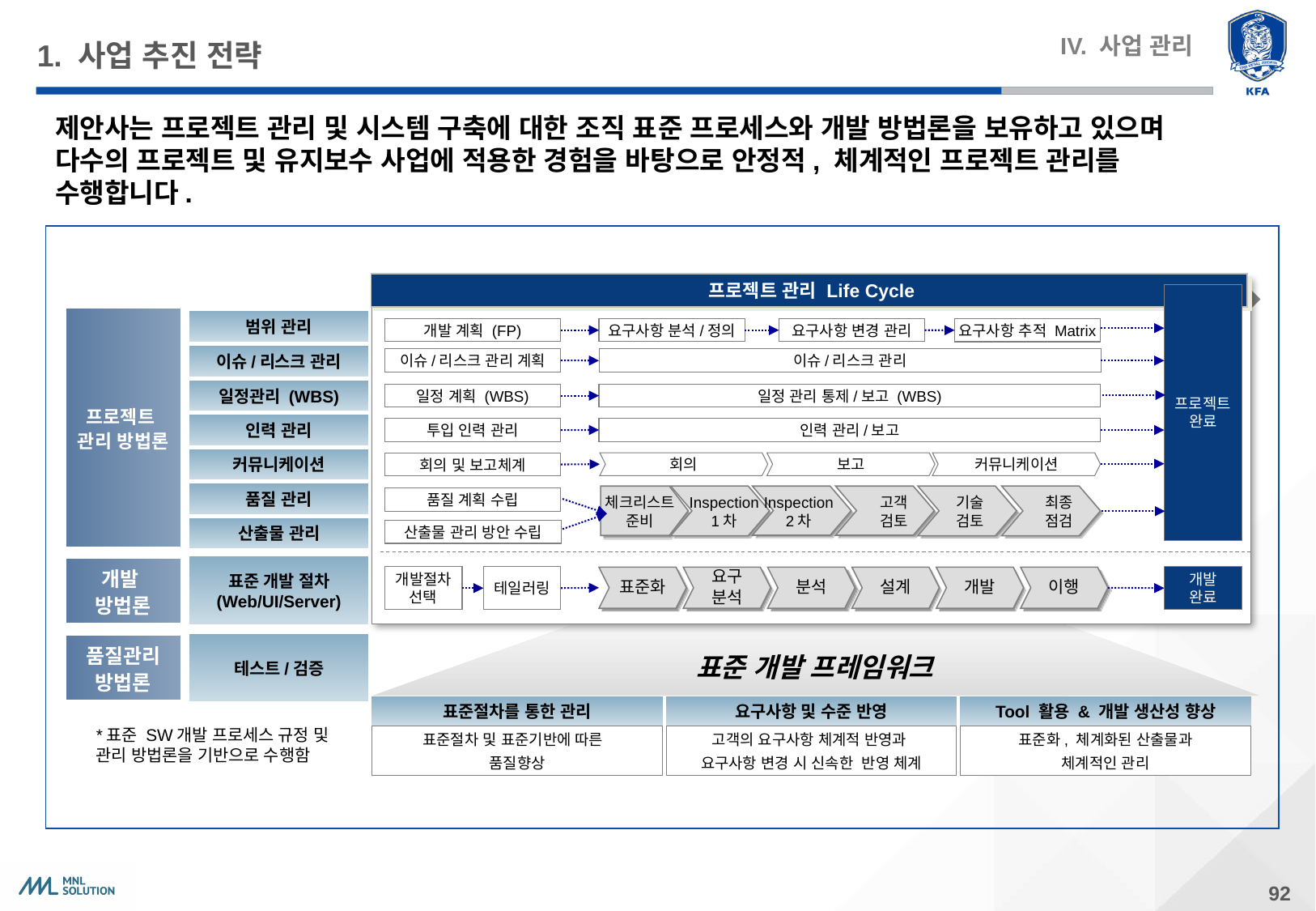

# 1. 사업 추진 전략
IV. 사업 관리
제안사는 프로젝트 관리 및 시스템 구축에 대한 조직 표준 프로세스와 개발 방법론을 보유하고 있으며 다수의 프로젝트 및 유지보수 사업에 적용한 경험을 바탕으로 안정적, 체계적인 프로젝트 관리를 수행합니다.

프로젝트 관리 Life Cycle

프로젝트
완료
Initiating
Planning
Executing
Controlling
Closing
프로젝트
관리 방법론
범위 관리
개발 계획 (FP)
요구사항 분석/정의
요구사항 변경 관리
요구사항 추적 Matrix
이슈/리스크 관리
이슈/리스크 관리 계획
이슈/리스크 관리
일정관리 (WBS)
일정 계획 (WBS)
일정 관리 통제/보고 (WBS)
인력 관리
투입 인력 관리
인력 관리/보고
커뮤니케이션
회의
보고
커뮤니케이션
회의 및 보고체계
품질 관리

체크리스트
준비
Inspection
1차
Inspection
2차
고객
검토
기술
검토
최종
점검
품질 계획 수립
산출물 관리
산출물 관리 방안 수립
개발
방법론
표준 개발 절차
(Web/UI/Server)
개발절차
선택
테일러링
개발
완료
표준화
요구
분석
분석
설계
개발
이행

품질관리
방법론
테스트/검증
표준 개발 프레임워크
표준절차를 통한 관리
요구사항 및 수준 반영
Tool 활용 & 개발 생산성 향상
표준절차 및 표준기반에 따른
품질향상
고객의 요구사항 체계적 반영과
요구사항 변경 시 신속한  반영 체계
표준화, 체계화된 산출물과
체계적인 관리
*표준 SW개발 프로세스 규정 및
관리 방법론을 기반으로 수행함